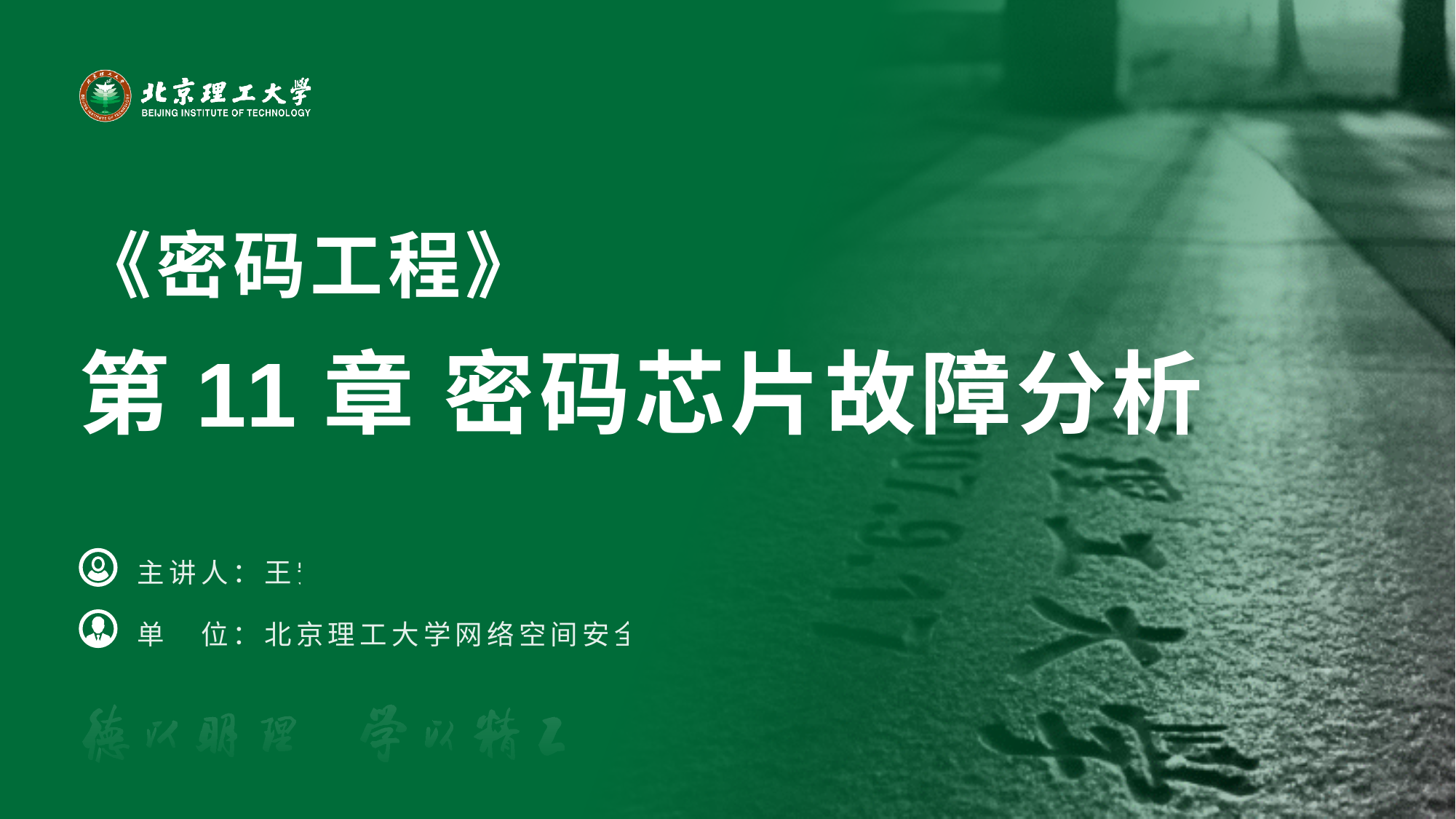

《密码工程》
第11章 密码芯片故障分析

主讲人：王安

单　位：北京理工大学网络空间安全学院